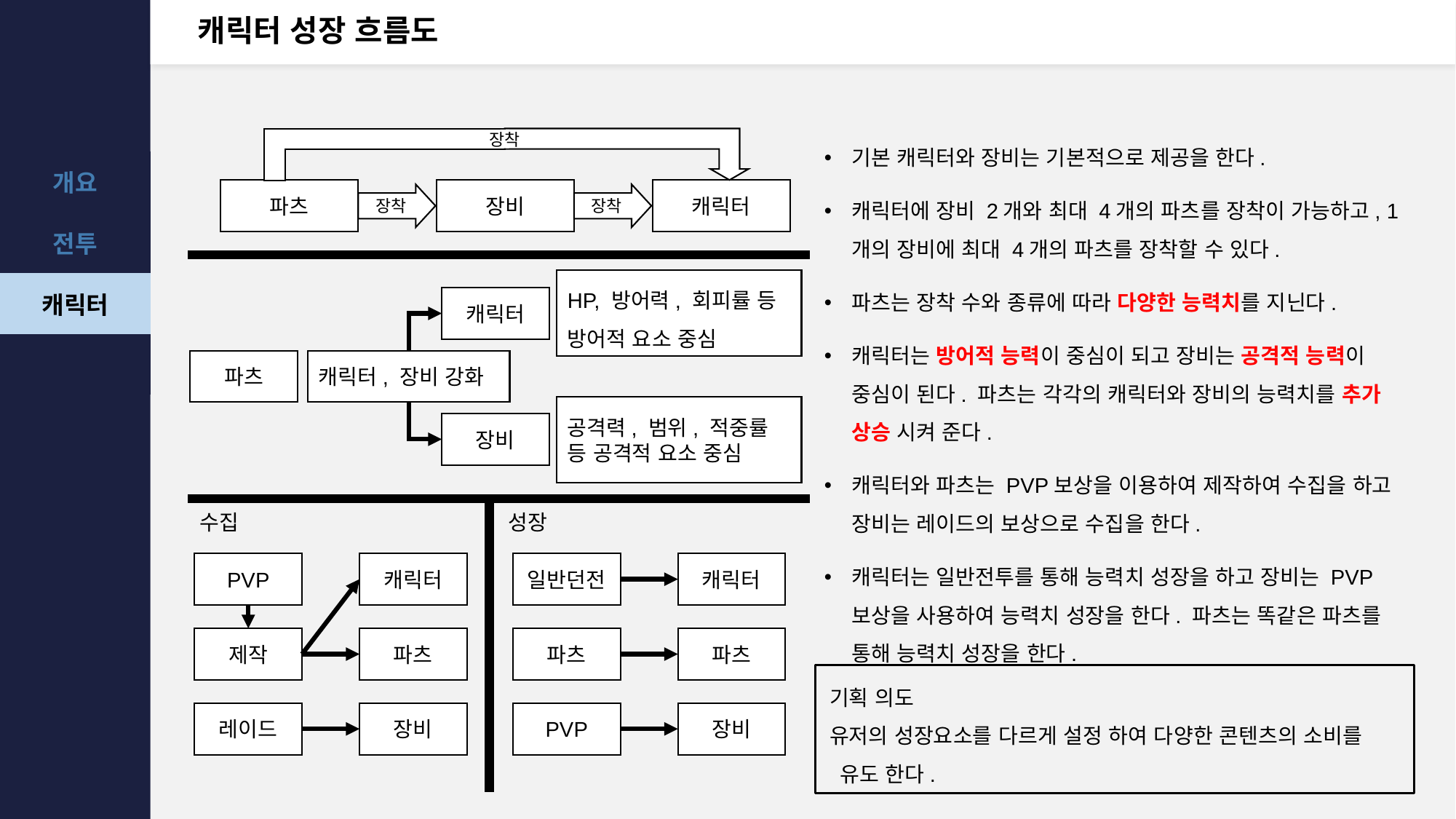

# 캐릭터 성장 흐름도
기본 캐릭터와 장비는 기본적으로 제공을 한다.
캐릭터에 장비 2개와 최대 4개의 파츠를 장착이 가능하고, 1개의 장비에 최대 4개의 파츠를 장착할 수 있다.
파츠는 장착 수와 종류에 따라 다양한 능력치를 지닌다.
캐릭터는 방어적 능력이 중심이 되고 장비는 공격적 능력이 중심이 된다. 파츠는 각각의 캐릭터와 장비의 능력치를 추가 상승 시켜 준다.
캐릭터와 파츠는 PVP보상을 이용하여 제작하여 수집을 하고 장비는 레이드의 보상으로 수집을 한다.
캐릭터는 일반전투를 통해 능력치 성장을 하고 장비는 PVP보상을 사용하여 능력치 성장을 한다. 파츠는 똑같은 파츠를 통해 능력치 성장을 한다.

장착
파츠
장비
캐릭터
장착
장착
HP, 방어력, 회피률 등 방어적 요소 중심
캐릭터
파츠
캐릭터, 장비 강화
공격력, 범위, 적중률 등 공격적 요소 중심
장비
수집
성장
PVP
캐릭터
일반던전
캐릭터
제작
파츠
파츠
파츠
기획 의도
유저의 성장요소를 다르게 설정 하여 다양한 콘텐츠의 소비를 유도 한다.
레이드
장비
PVP
장비